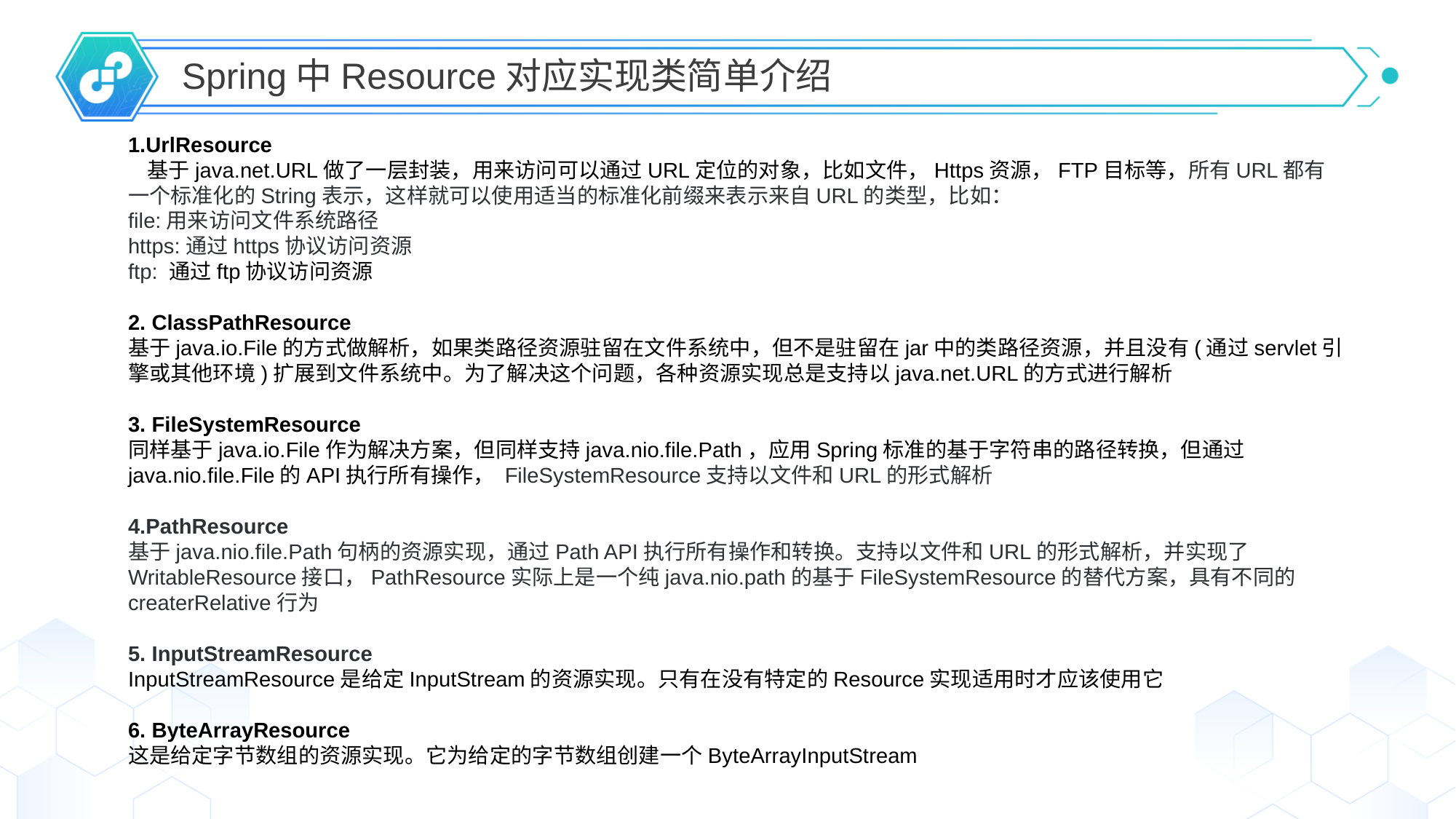

Spring中Resource对应实现类简单介绍
1.UrlResource
   基于java.net.URL做了一层封装，用来访问可以通过URL定位的对象，比如文件，Https资源，FTP目标等，所有URL都有一个标准化的String表示，这样就可以使用适当的标准化前缀来表示来自URL的类型，比如：
file:用来访问文件系统路径
https:通过https协议访问资源
ftp: 通过ftp协议访问资源

2. ClassPathResource
基于java.io.File的方式做解析，如果类路径资源驻留在文件系统中，但不是驻留在jar中的类路径资源，并且没有(通过servlet引擎或其他环境)扩展到文件系统中。为了解决这个问题，各种资源实现总是支持以java.net.URL的方式进行解析

3. FileSystemResource
同样基于java.io.File作为解决方案，但同样支持java.nio.file.Path，应用Spring标准的基于字符串的路径转换，但通过java.nio.file.File的API执行所有操作， FileSystemResource支持以文件和URL的形式解析

4.PathResource
基于java.nio.file.Path句柄的资源实现，通过Path API执行所有操作和转换。支持以文件和URL的形式解析，并实现了WritableResource接口，PathResource实际上是一个纯java.nio.path的基于FileSystemResource的替代方案，具有不同的createrRelative行为

5. InputStreamResource
InputStreamResource是给定InputStream的资源实现。只有在没有特定的Resource实现适用时才应该使用它

6. ByteArrayResource
这是给定字节数组的资源实现。它为给定的字节数组创建一个ByteArrayInputStream